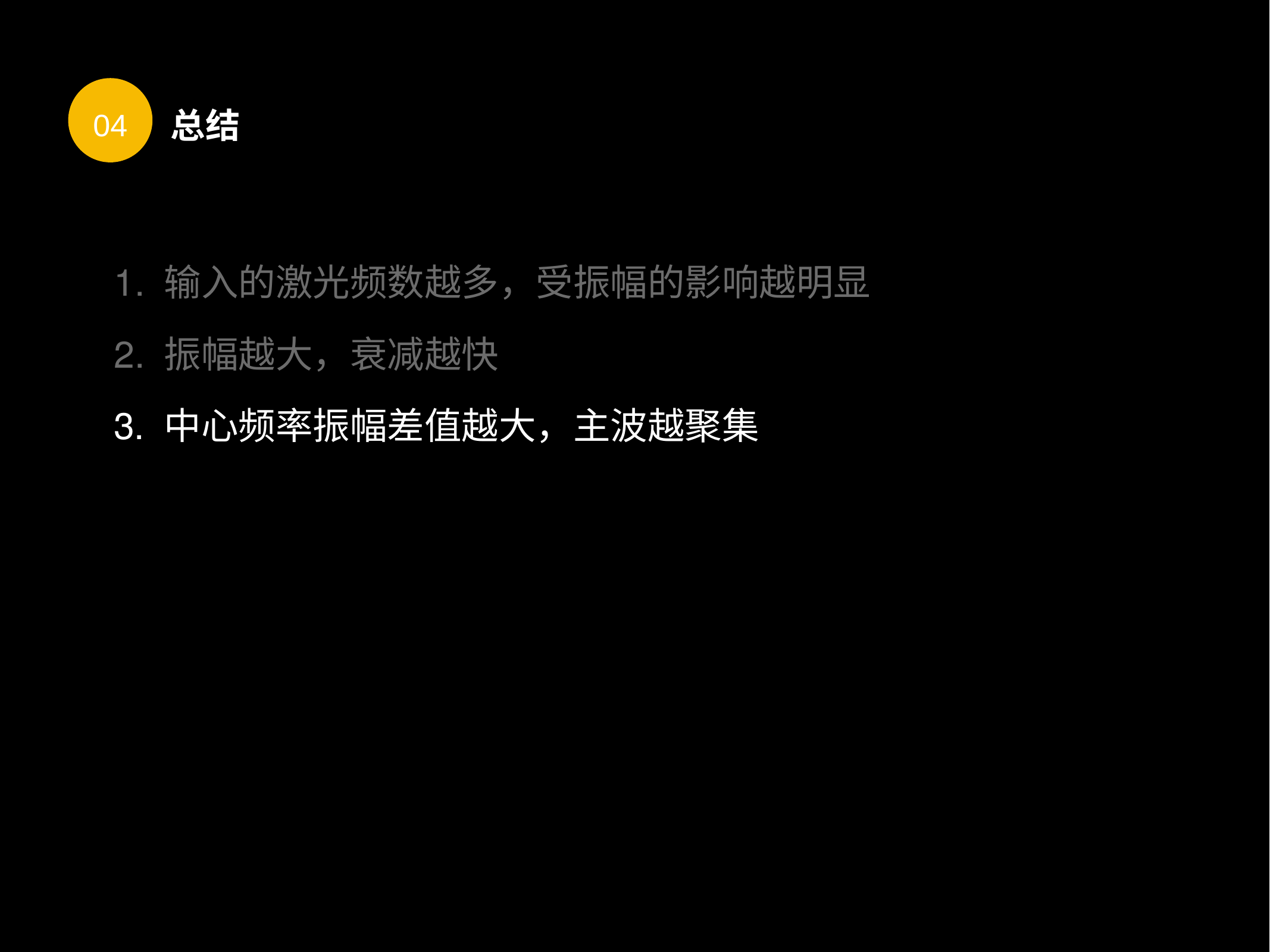

04
总结
1. 输入的激光频数越多，受振幅的影响越明显
2. 振幅越大，衰减越快
3. 中心频率振幅差值越大，主波越聚集